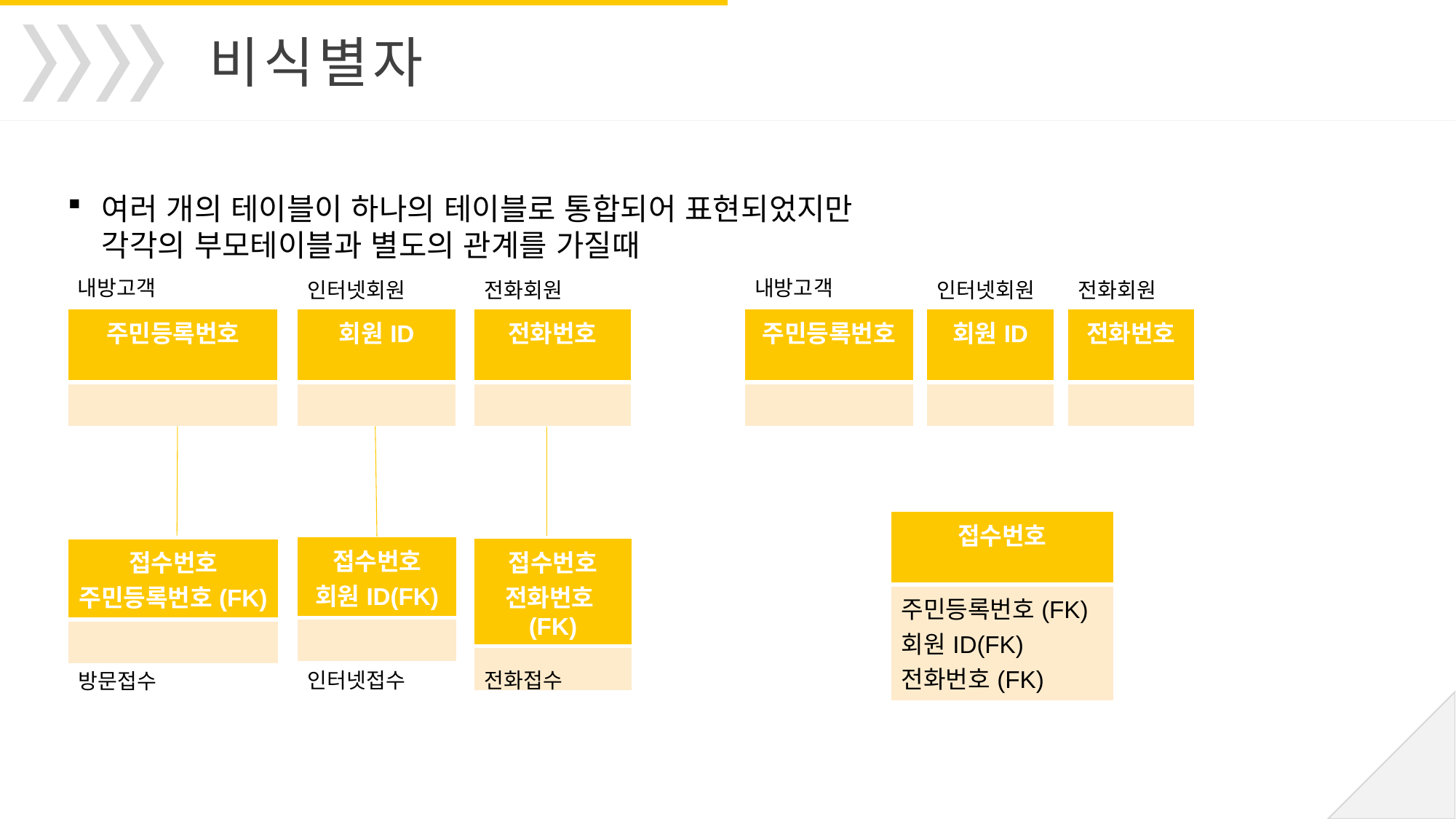

비식별자

여러 개의 테이블이 하나의 테이블로 통합되어 표현되었지만 각각의 부모테이블과 별도의 관계를 가질때
내방고객
내방고객
전화회원
인터넷회원
인터넷회원
전화회원
| 주민등록번호 |
| --- |
|  |
| 회원ID |
| --- |
|  |
| 전화번호 |
| --- |
|  |
| 주민등록번호 |
| --- |
|  |
| 회원ID |
| --- |
|  |
| 전화번호 |
| --- |
|  |
| 접수번호 |
| --- |
| 주민등록번호(FK) 회원ID(FK) 전화번호(FK) |
| 접수번호 회원ID(FK) |
| --- |
|  |
| 접수번호 전화번호(FK) |
| --- |
|  |
| 접수번호 주민등록번호(FK) |
| --- |
|  |
인터넷접수
전화접수
방문접수